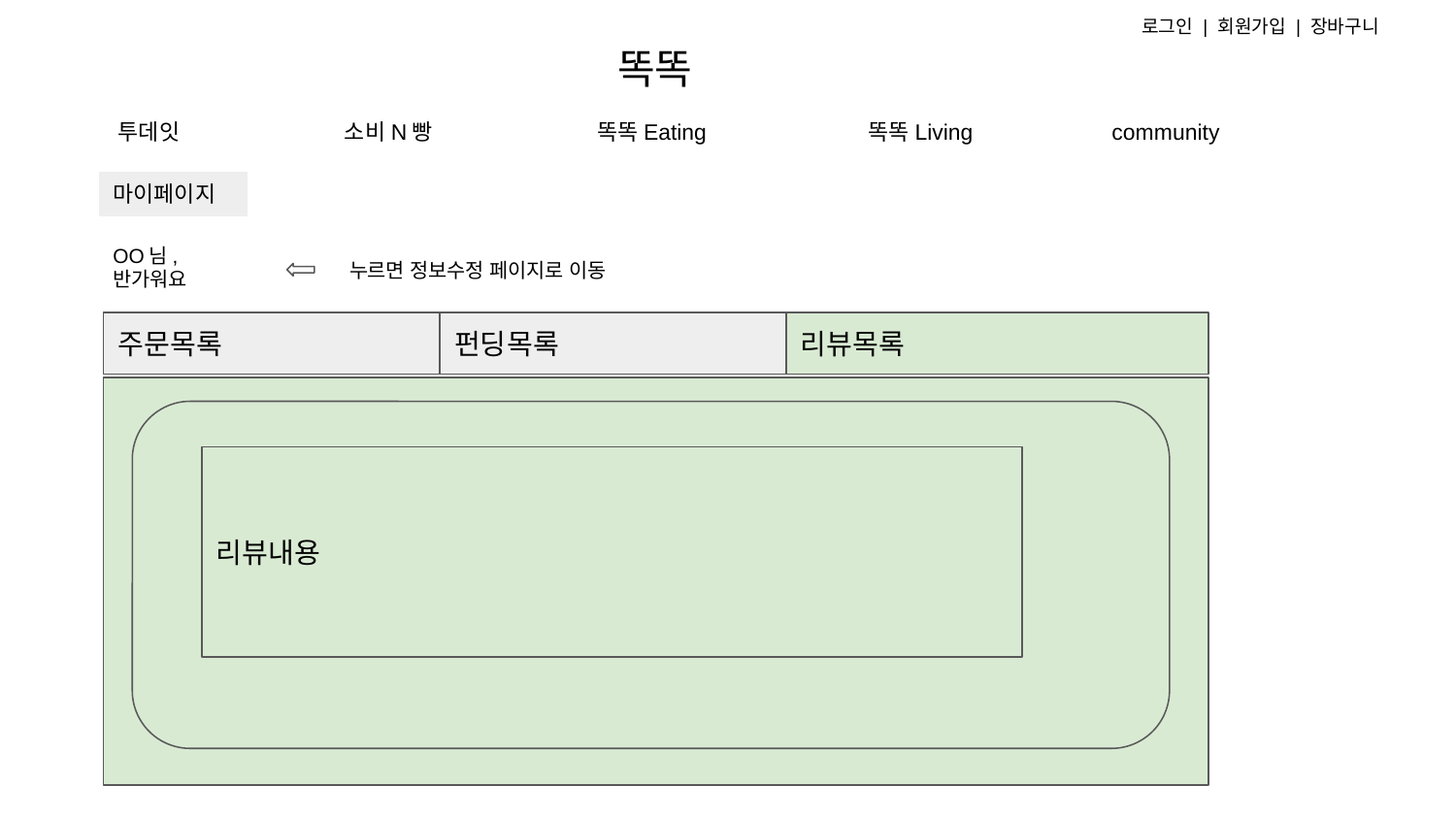

로그인 | 회원가입 | 장바구니
# 똑똑
투데잇
소비N빵
똑똑Eating
똑똑Living
community
마이페이지
OO님, 반가워요
누르면 정보수정 페이지로 이동

주문목록
펀딩목록
리뷰목록

리뷰내용